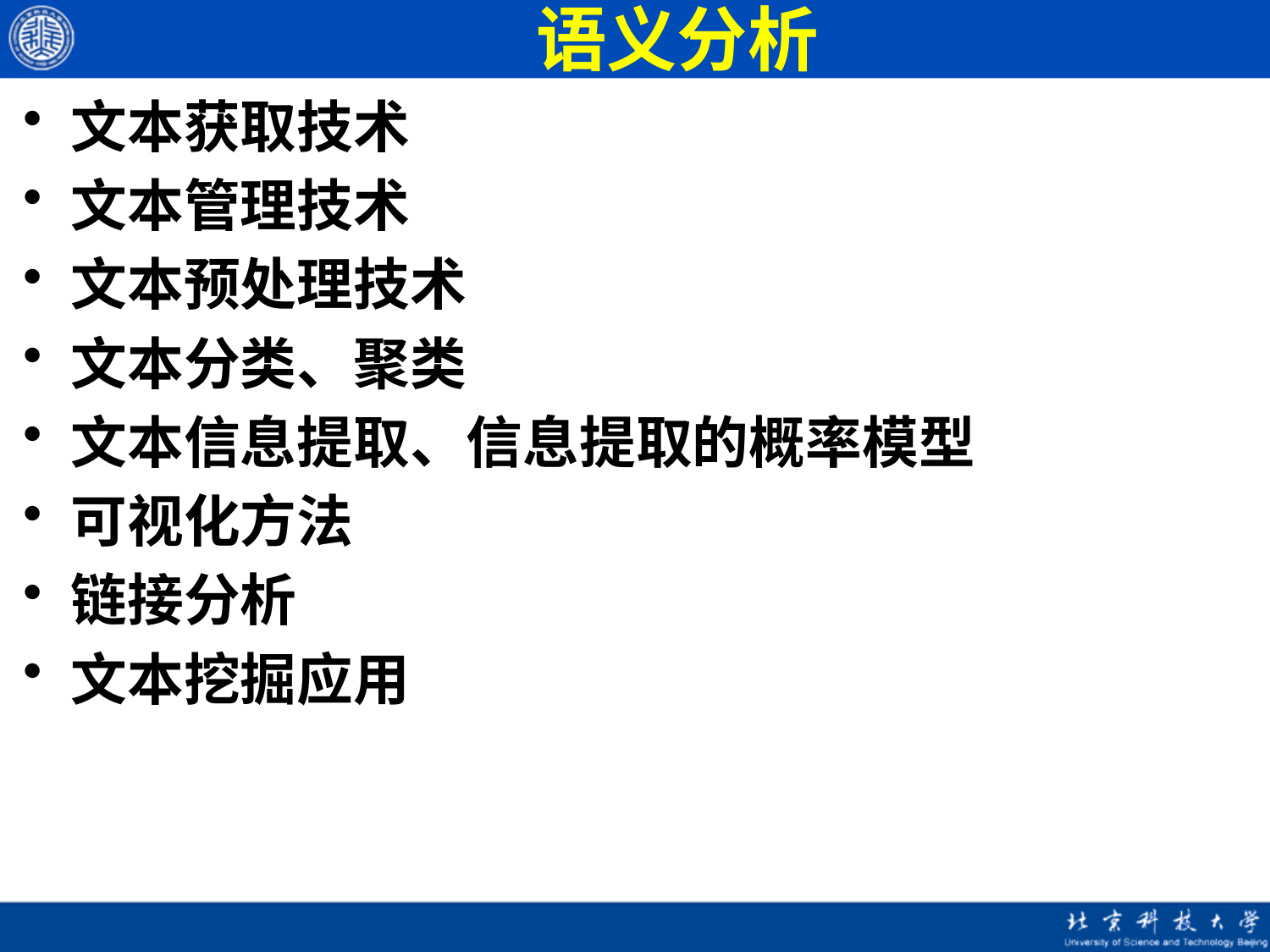

# 语义分析
文本获取技术
文本管理技术
文本预处理技术
文本分类、聚类
文本信息提取、信息提取的概率模型
可视化方法
链接分析
文本挖掘应用